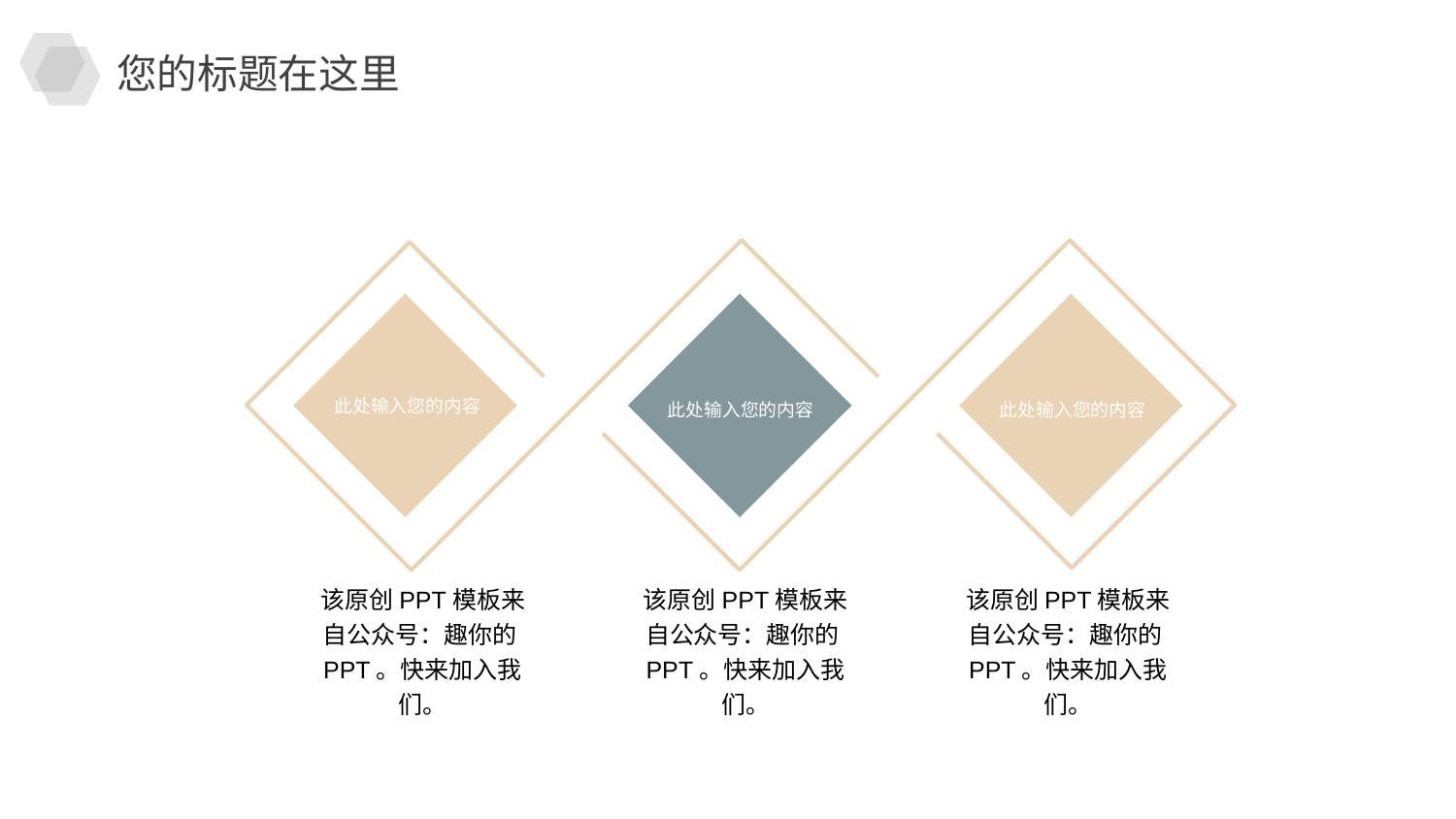

您的标题在这里

此处输入您的内容
此处输入您的内容
此处输入您的内容
该原创PPT模板来自公众号：趣你的PPT。快来加入我们。
该原创PPT模板来自公众号：趣你的PPT。快来加入我们。
该原创PPT模板来自公众号：趣你的PPT。快来加入我们。